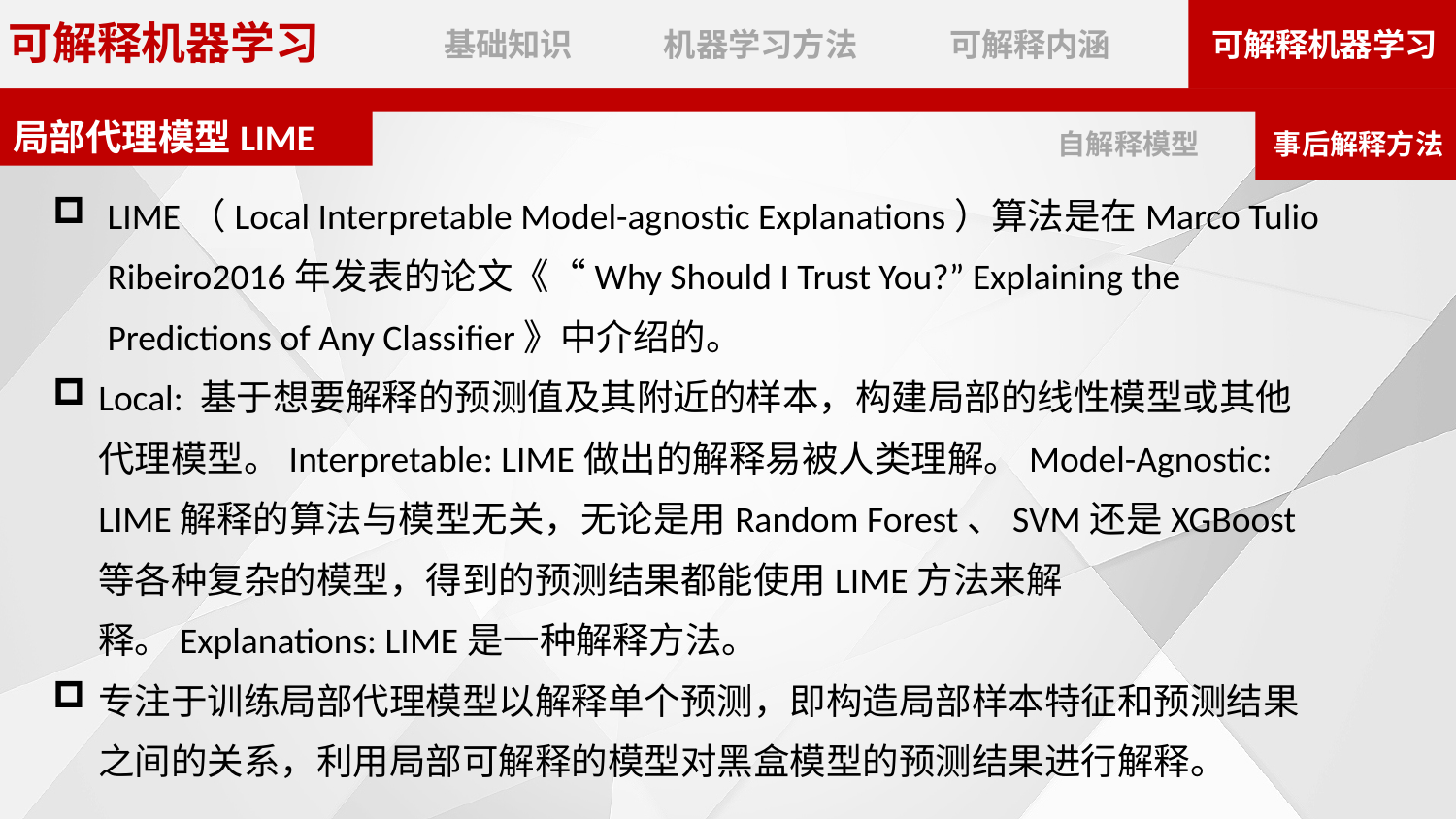

LIME（Local Interpretable Model-agnostic Explanations）算法是在Marco Tulio Ribeiro2016年发表的论文《“Why Should I Trust You?” Explaining the Predictions of Any Classiﬁer》中介绍的。
Local: 基于想要解释的预测值及其附近的样本，构建局部的线性模型或其他代理模型。Interpretable: LIME做出的解释易被人类理解。Model-Agnostic: LIME解释的算法与模型无关，无论是用Random Forest、SVM还是XGBoost等各种复杂的模型，得到的预测结果都能使用LIME方法来解释。Explanations: LIME是一种解释方法。
专注于训练局部代理模型以解释单个预测，即构造局部样本特征和预测结果之间的关系，利用局部可解释的模型对黑盒模型的预测结果进行解释。